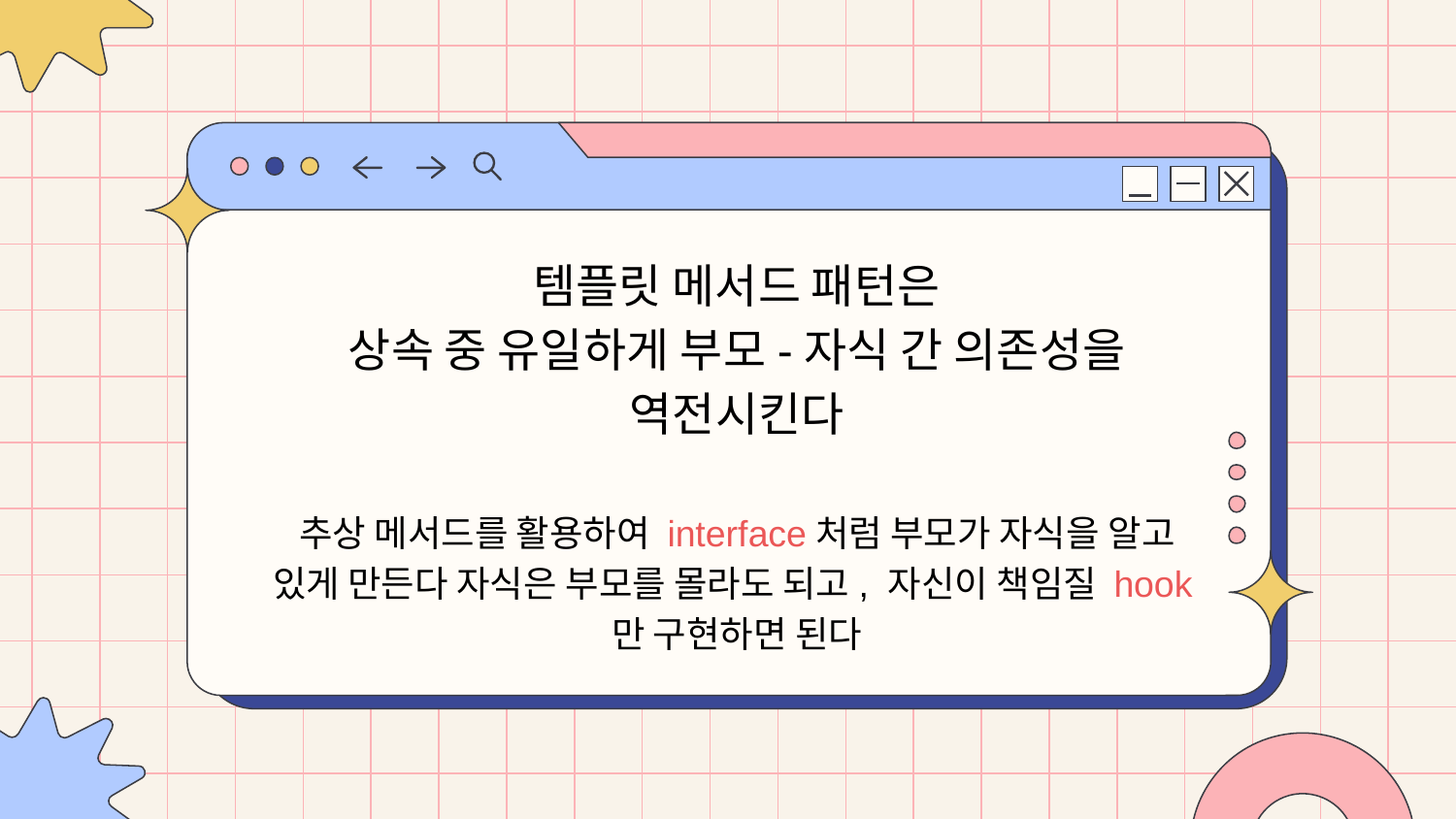

템플릿 메서드 패턴은
상속 중 유일하게 부모-자식 간 의존성을 역전시킨다

추상 메서드를 활용하여 interface처럼 부모가 자식을 알고 있게 만든다 자식은 부모를 몰라도 되고, 자신이 책임질 hook만 구현하면 된다